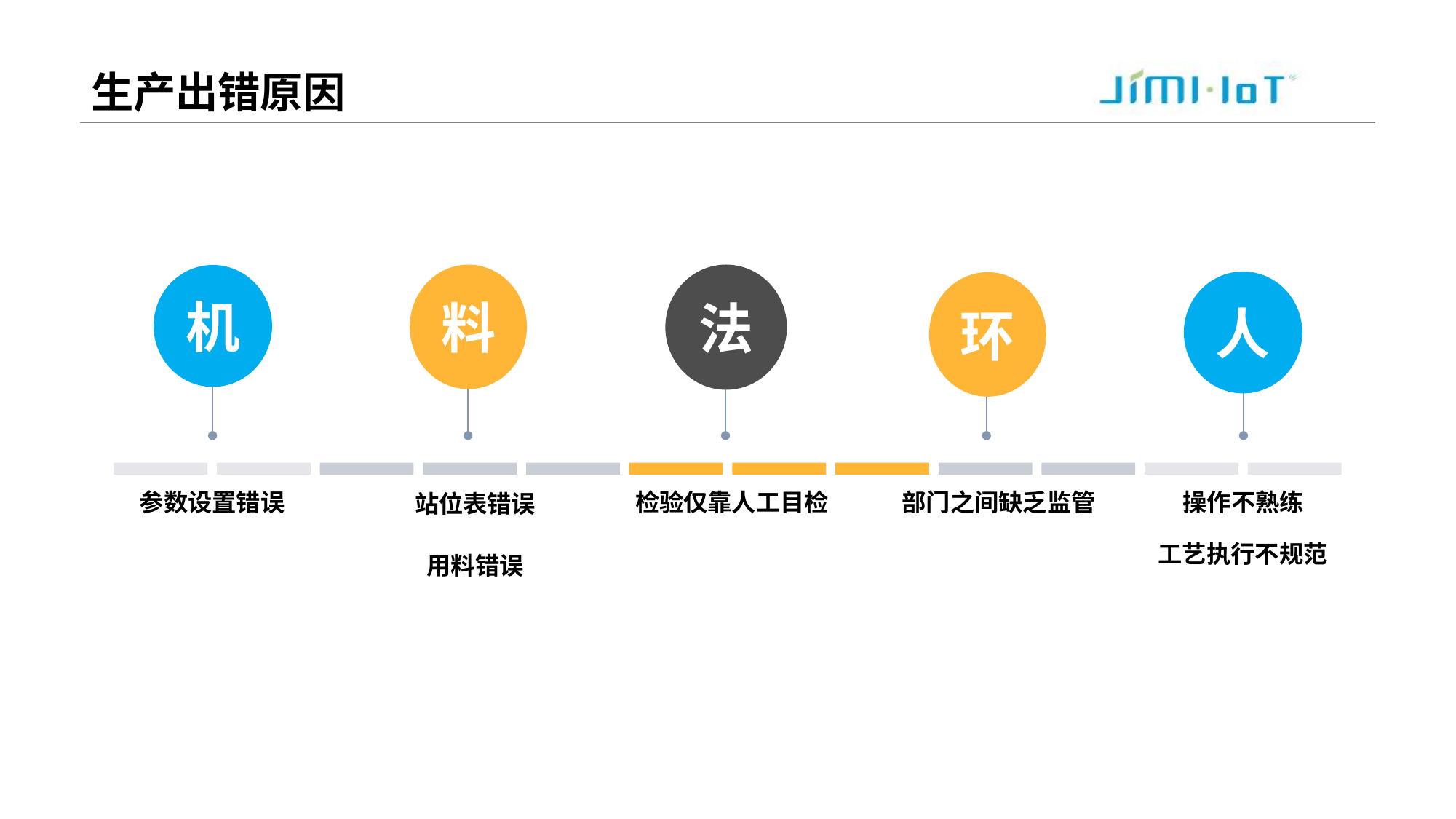

# 生产出错原因
料
法
机
人
环

参数设置错误
检验仅靠人工目检
部门之间缺乏监管
操作不熟练
站位表错误
工艺执行不规范
用料错误